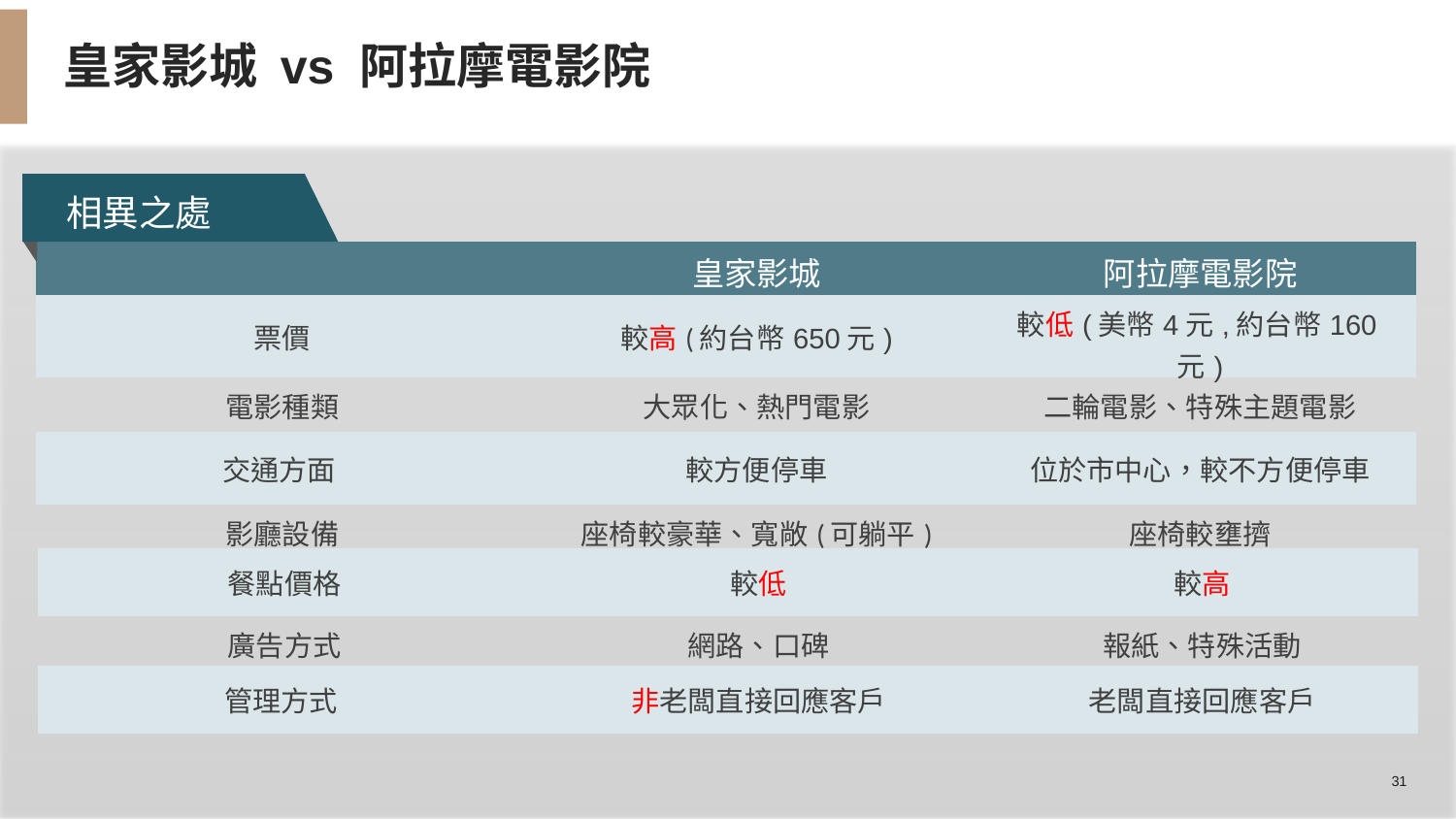

皇家影城 vs 阿拉摩電影院

相異之處
|  | 皇家影城 | 阿拉摩電影院 |
| --- | --- | --- |
| 票價 | 較高(約台幣650元) | 較低(美幣4元,約台幣160元) |
| 電影種類 | 大眾化、熱門電影 | 二輪電影、特殊主題電影 |
| 交通方面 | 較方便停車 | 位於市中心，較不方便停車 |
| 影廳設備 | 座椅較豪華、寬敞(可躺平) | 座椅較壅擠 |
| 餐點價格 | 較低 | 較高 |
| --- | --- | --- |
| 廣告方式 | 網路、口碑 | 報紙、特殊活動 |
| 管理方式 | 非老闆直接回應客戶 | 老闆直接回應客戶 |
31